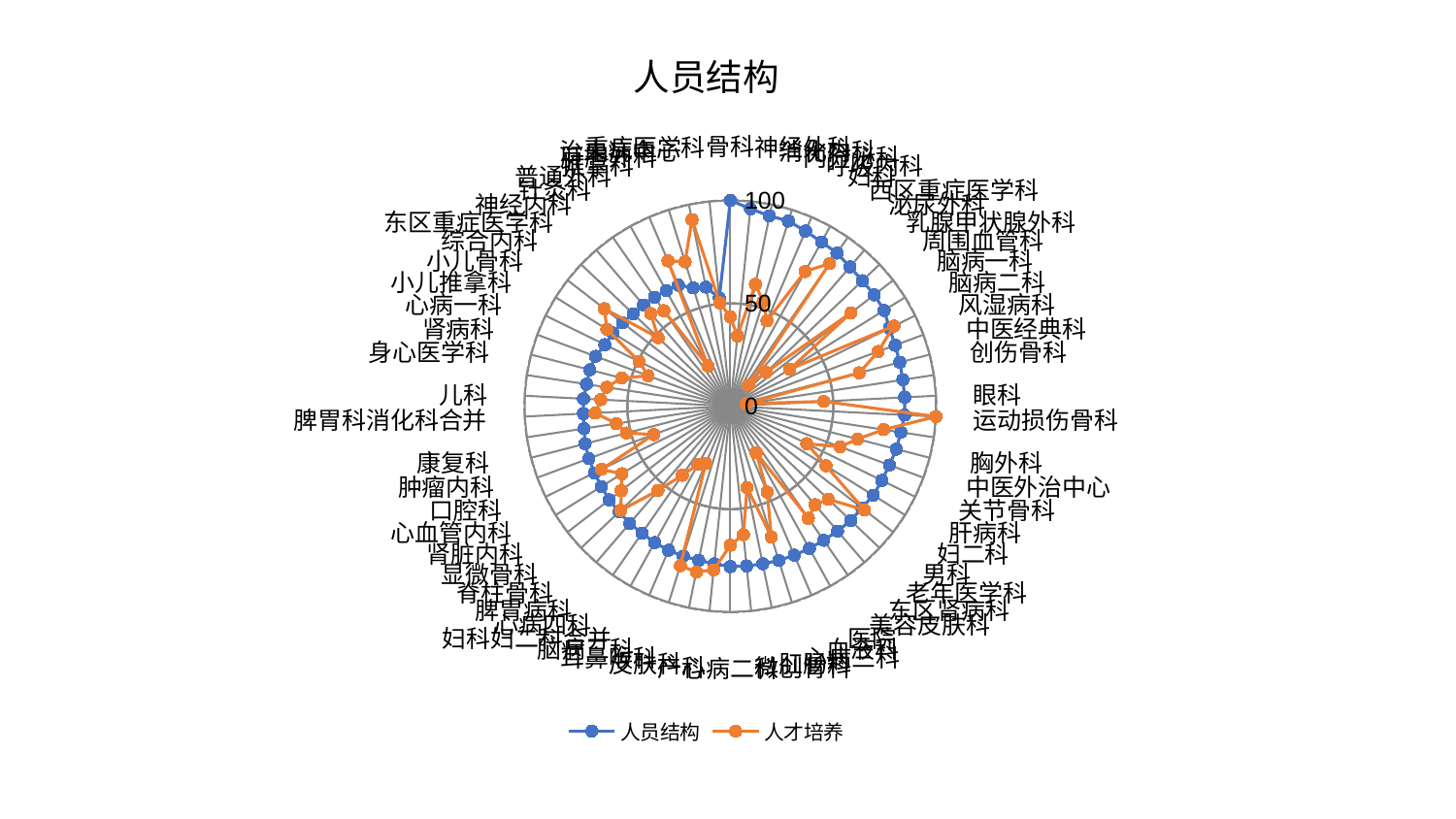

### Chart: 人员结构

| Category | 人员结构 | 人才培养 |
|---|---|---|
| 骨科 | 100.0 | 43.345013649026114 |
| 神经外科 | 96.42928084825628 | 34.281311456773615 |
| 消化内科 | 94.4232534207852 | 60.47152842943228 |
| 内分泌科 | 94.28586715247596 | 53.15212279161498 |
| 呼吸内科 | 92.60591570113746 | 45.136008218821864 |
| 妇科 | 91.27180287833119 | 74.85853726316803 |
| 西区重症医学科 | 90.63912229227213 | 84.4486167161522 |
| 泌尿外科 | 89.18383911048493 | 13.620632943632973 |
| 乳腺甲状腺外科 | 88.49317802072736 | 23.97993889009097 |
| 周围血管科 | 88.41087255105353 | 74.09660195113834 |
| 脑病一科 | 88.02113815429546 | 33.98087552032711 |
| 脑病二科 | 86.05013994384537 | 88.52684492441004 |
| 风湿病科 | 85.35853293231213 | 76.53967428208806 |
| 中医经典科 | 84.99594214898708 | 64.71057733573925 |
| 创伤骨科 | 84.79346145056317 | 7.8148708887433855 |
| 眼科 | 84.78261217391696 | 45.41898305608352 |
| 运动损伤骨科 | 84.7421952849973 | 100.0 |
| 胸外科 | 83.78889014038995 | 75.35268796967458 |
| 中医外治中心 | 83.28160559546996 | 63.77708799424013 |
| 关节骨科 | 82.40213775048349 | 56.875613659659884 |
| 肝病科 | 81.93739510060365 | 41.36800386020063 |
| 妇二科 | 81.83602502802364 | 54.75904500254621 |
| 男科 | 80.82678379099588 | 82.32592954484342 |
| 老年医学科 | 80.67778431166074 | 65.6286669532042 |
| 东区肾病科 | 79.98078465858492 | 63.07283672594848 |
| 美容皮肤科 | 79.37740326968002 | 66.34132188396653 |
| 医院 | 79.06535841487158 | 25.91132429325104 |
| 血液科 | 78.78155687618307 | 45.37024726452492 |
| 心病三科 | 78.5672413104741 | 66.6255223288422 |
| 肛肠科 | 78.18297257341965 | 40.38568840252045 |
| 微创骨科 | 78.03498660728141 | 62.66951527140844 |
| 心病二科 | 77.95982857581768 | 67.5775470447799 |
| 产科 | 77.02141460225319 | 79.95874219970106 |
| 皮肤科 | 76.44896231614815 | 82.23421925644767 |
| 耳鼻喉科 | 76.42018305810042 | 81.20675369238947 |
| 脑病三科 | 76.13957826487065 | 30.223457891784843 |
| 妇科妇二科合并 | 75.81663145169445 | 32.40677236983045 |
| 心病四科 | 75.1316784559937 | 40.90041069310255 |
| 脾胃病科 | 75.09111104010135 | 54.0194192383765 |
| 脊柱骨科 | 74.48611137587376 | 73.439932013332 |
| 显微骨科 | 74.38630975640719 | 67.0189599548338 |
| 肾脏内科 | 73.82495977289524 | 62.070839468010995 |
| 心血管内科 | 73.5360499428307 | 69.7469454334057 |
| 口腔科 | 73.28686772840193 | 39.68140624886607 |
| 肿瘤内科 | 72.89035027778503 | 52.07698883428909 |
| 康复科 | 71.91868459062057 | 56.07334262907949 |
| 脾胃科消化科合并 | 71.47559371518646 | 65.77560727000187 |
| 儿科 | 71.42349247279203 | 63.031651050566225 |
| 身心医学科 | 70.67471294960086 | 60.73291009347497 |
| 肾病科 | 70.49753754883447 | 54.5746824082322 |
| 心病一科 | 69.80018337760619 | 42.584506149095326 |
| 小儿推拿科 | 67.90697290926794 | 49.450107635853726 |
| 小儿骨科 | 67.23705164649981 | 70.70578621541068 |
| 综合内科 | 66.26290734534798 | 77.33260861566555 |
| 东区重症医学科 | 65.16721413998918 | 48.36044300090087 |
| 神经内科 | 64.75626133257911 | 59.415827550791924 |
| 针灸科 | 64.52169134743937 | 56.55347664050843 |
| 普通外科 | 64.22804775565744 | 22.343445818035146 |
| 推拿科 | 63.99692771745489 | 76.84509201358745 |
| 肝胆外科 | 60.269939557506305 | 73.54824564469418 |
| 治未病中心 | 59.0736735937748 | 92.52996495383408 |
| 重症医学科 | 52.86960649067441 | 50.471602612345066 |
25